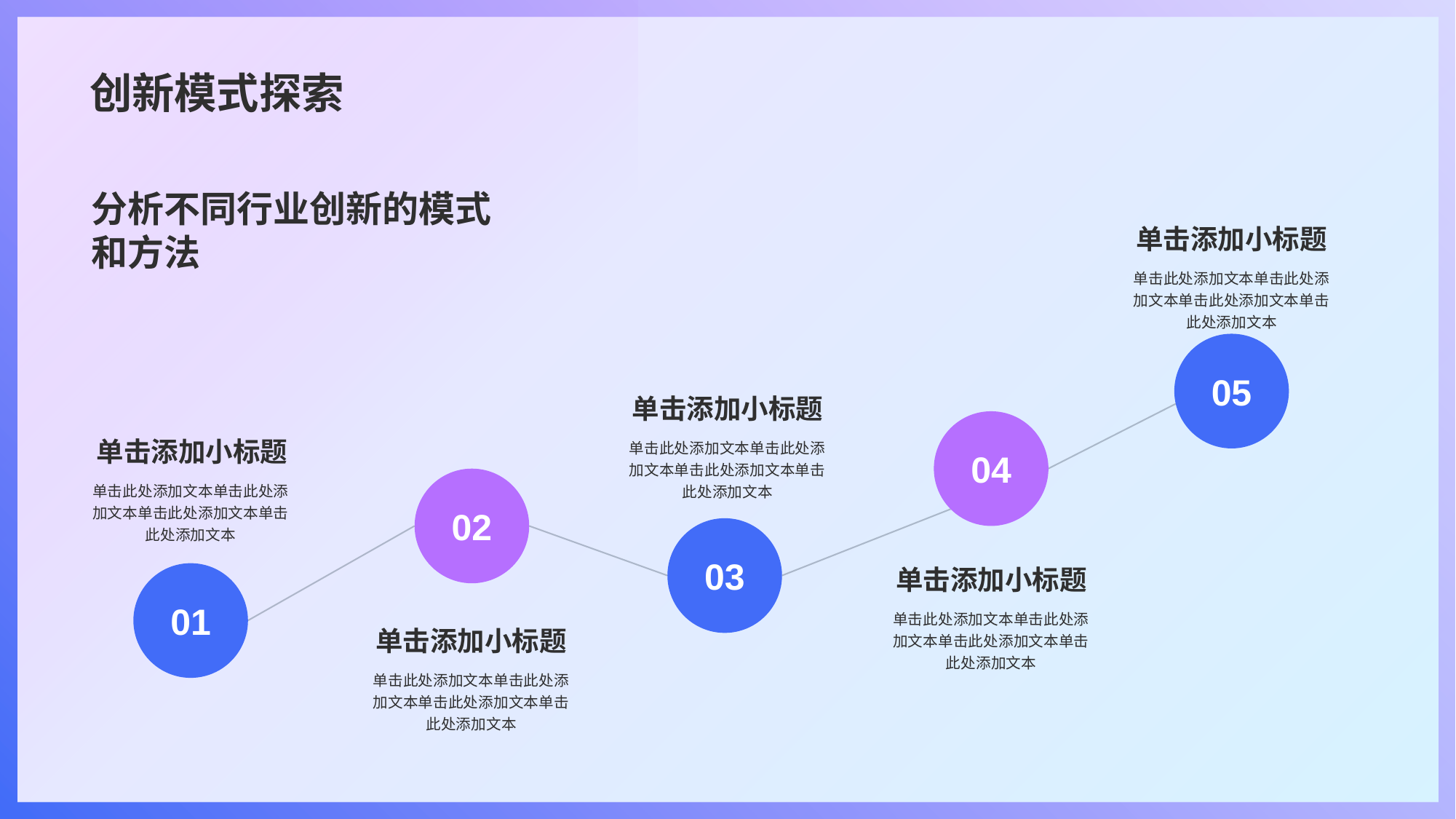

# 创新模式探索
分析不同行业创新的模式和方法
单击添加小标题
单击此处添加文本单击此处添加文本单击此处添加文本单击此处添加文本
05
单击添加小标题
单击此处添加文本单击此处添加文本单击此处添加文本单击此处添加文本
03
单击添加小标题
单击此处添加文本单击此处添加文本单击此处添加文本单击此处添加文本
01
04
单击添加小标题
单击此处添加文本单击此处添加文本单击此处添加文本单击此处添加文本
02
单击添加小标题
单击此处添加文本单击此处添加文本单击此处添加文本单击此处添加文本